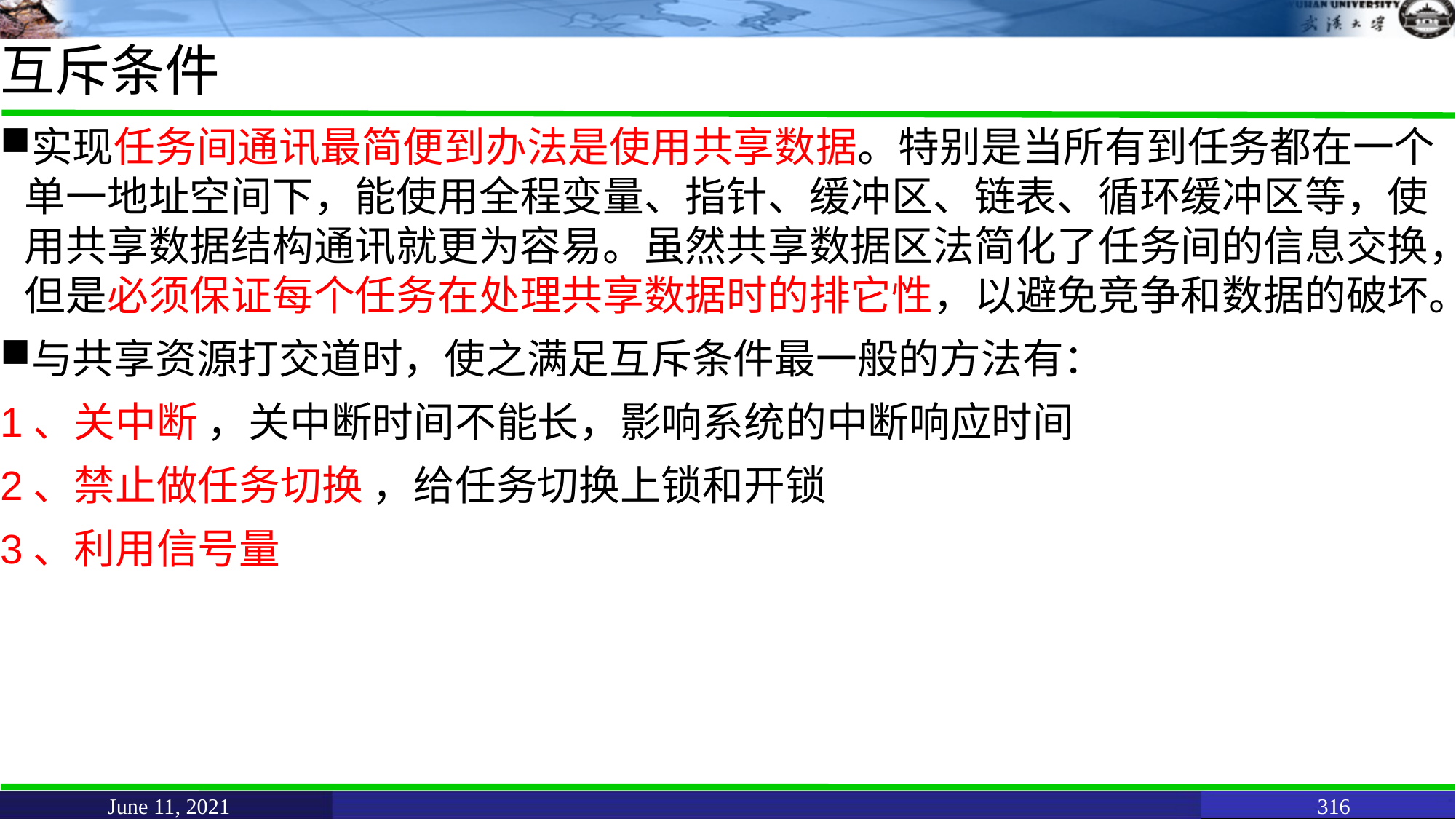

# 互斥条件
实现任务间通讯最简便到办法是使用共享数据。特别是当所有到任务都在一个单一地址空间下，能使用全程变量、指针、缓冲区、链表、循环缓冲区等，使用共享数据结构通讯就更为容易。虽然共享数据区法简化了任务间的信息交换，但是必须保证每个任务在处理共享数据时的排它性，以避免竞争和数据的破坏。
与共享资源打交道时，使之满足互斥条件最一般的方法有：
1、关中断 ，关中断时间不能长，影响系统的中断响应时间
2、禁止做任务切换 ，给任务切换上锁和开锁
3、利用信号量

June 11, 2021

316